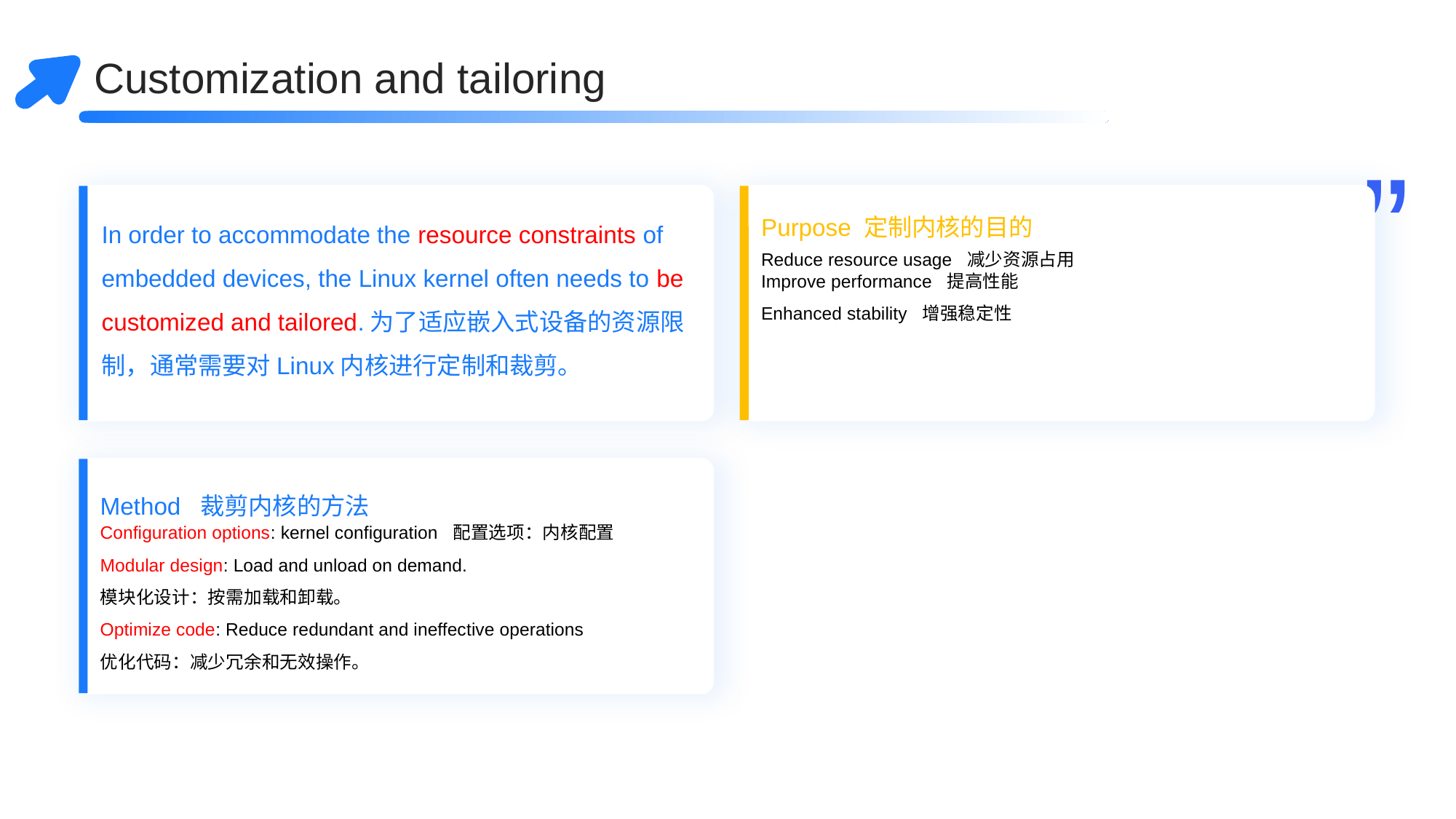

Customization and tailoring

”

Purpose 定制内核的目的
In order to accommodate the resource constraints of embedded devices, the Linux kernel often needs to be customized and tailored.为了适应嵌入式设备的资源限制，通常需要对Linux内核进行定制和裁剪。

Reduce resource usage  减少资源占用
Improve performance  提高性能
Enhanced stability  增强稳定性

Method  裁剪内核的方法
Configuration options: kernel configuration  配置选项：内核配置
Modular design: Load and unload on demand.
模块化设计：按需加载和卸载。
Optimize code: Reduce redundant and ineffective operations
优化代码：减少冗余和无效操作。